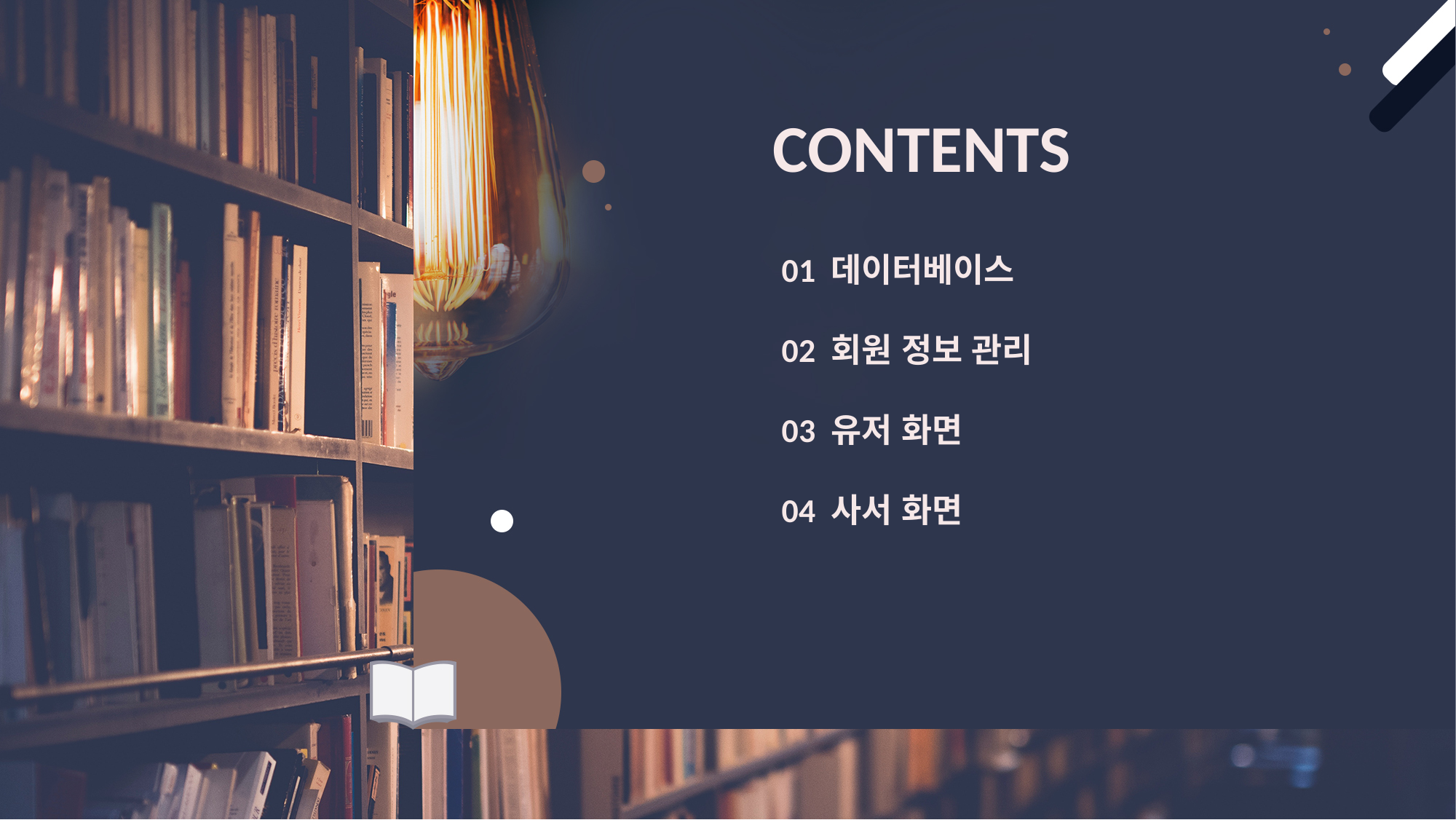

CONTENTS
01 데이터베이스
02 회원 정보 관리
03 유저 화면
04 사서 화면